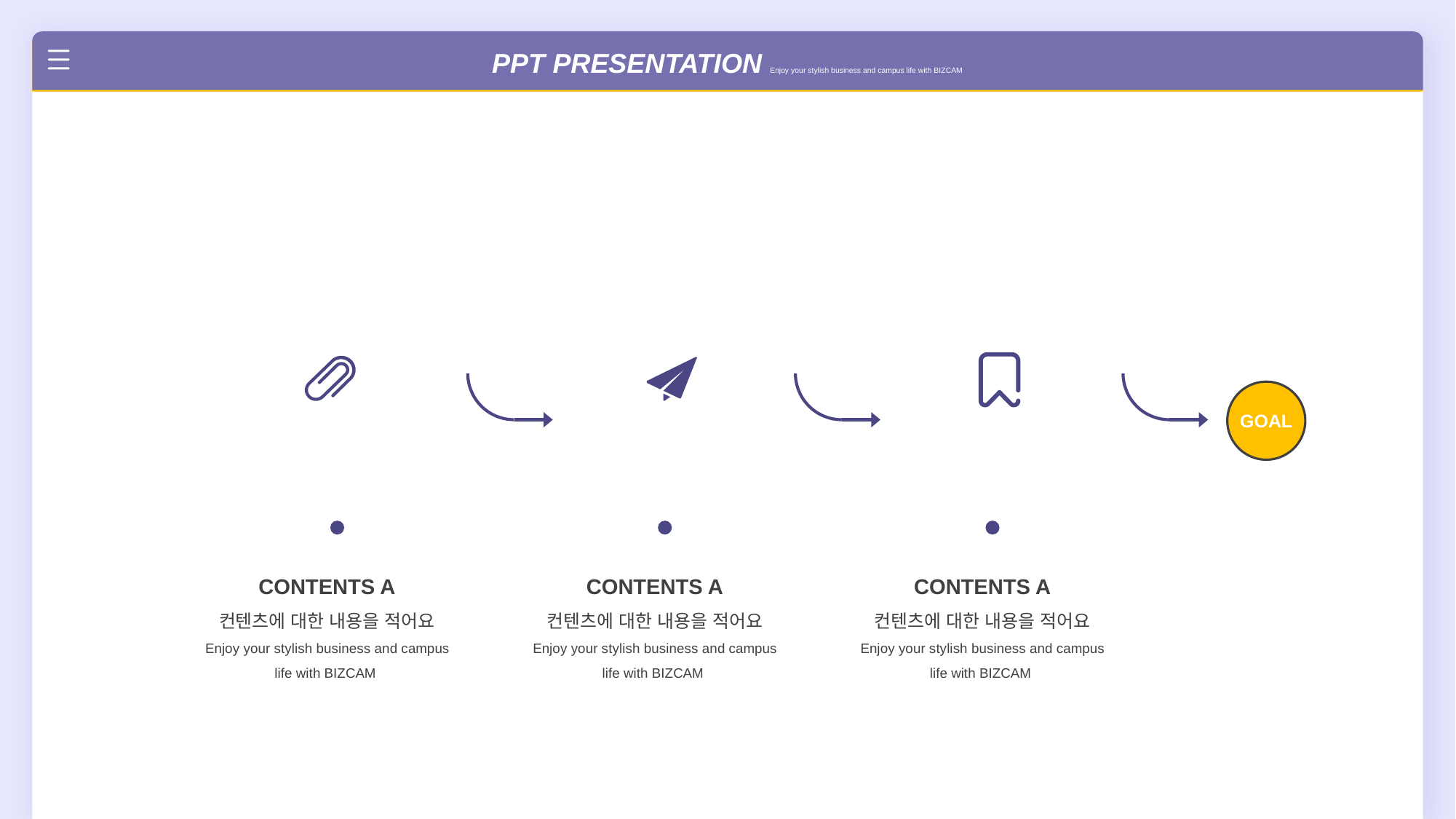

PPT PRESENTATION Enjoy your stylish business and campus life with BIZCAM

GOAL
CONTENTS A
컨텐츠에 대한 내용을 적어요
Enjoy your stylish business and campus life with BIZCAM
CONTENTS A
컨텐츠에 대한 내용을 적어요
Enjoy your stylish business and campus life with BIZCAM
CONTENTS A
컨텐츠에 대한 내용을 적어요
Enjoy your stylish business and campus life with BIZCAM